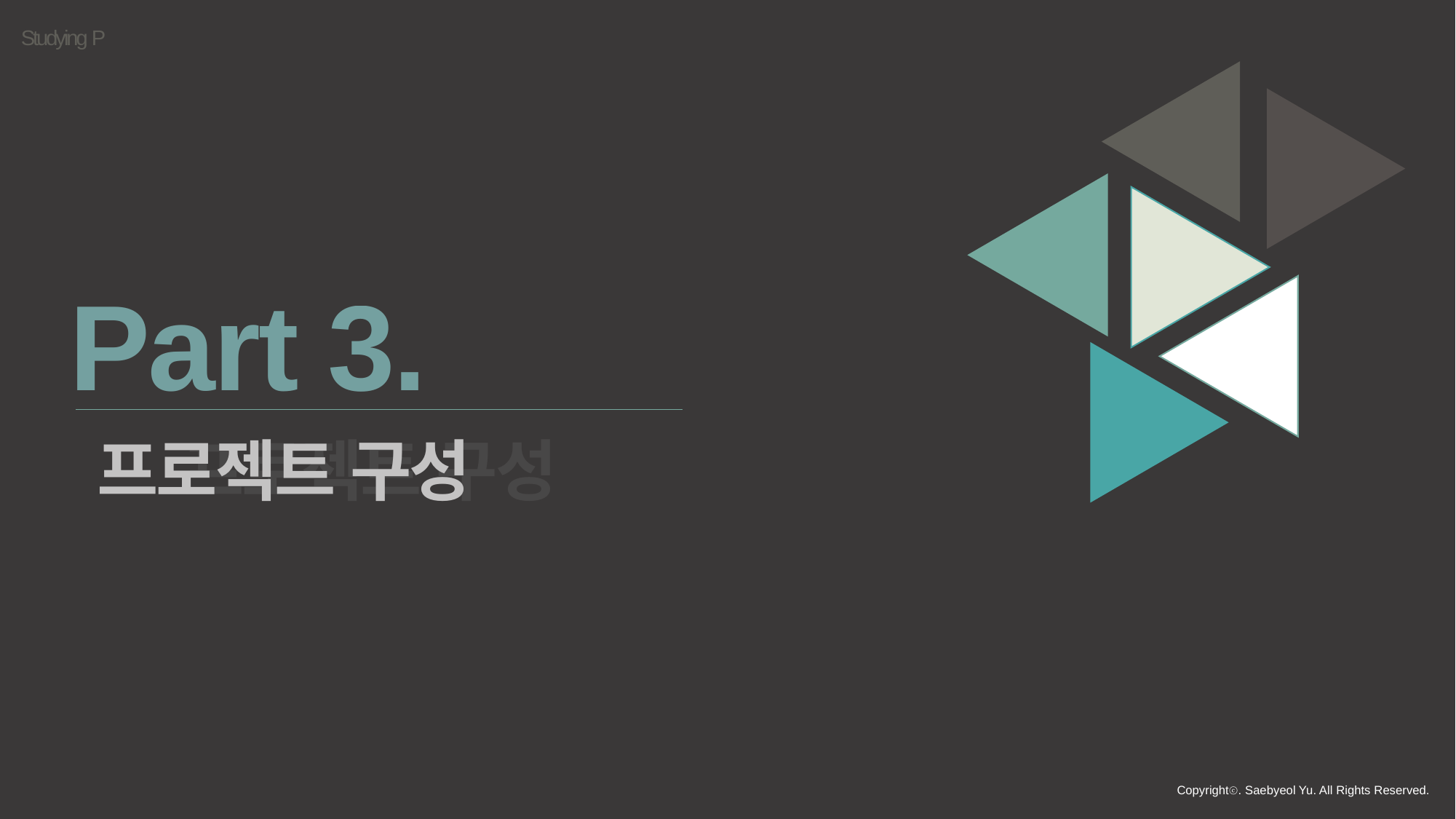

Part 3.
프로젝트 구성
프로젝트 구성
Copyrightⓒ. Saebyeol Yu. All Rights Reserved.